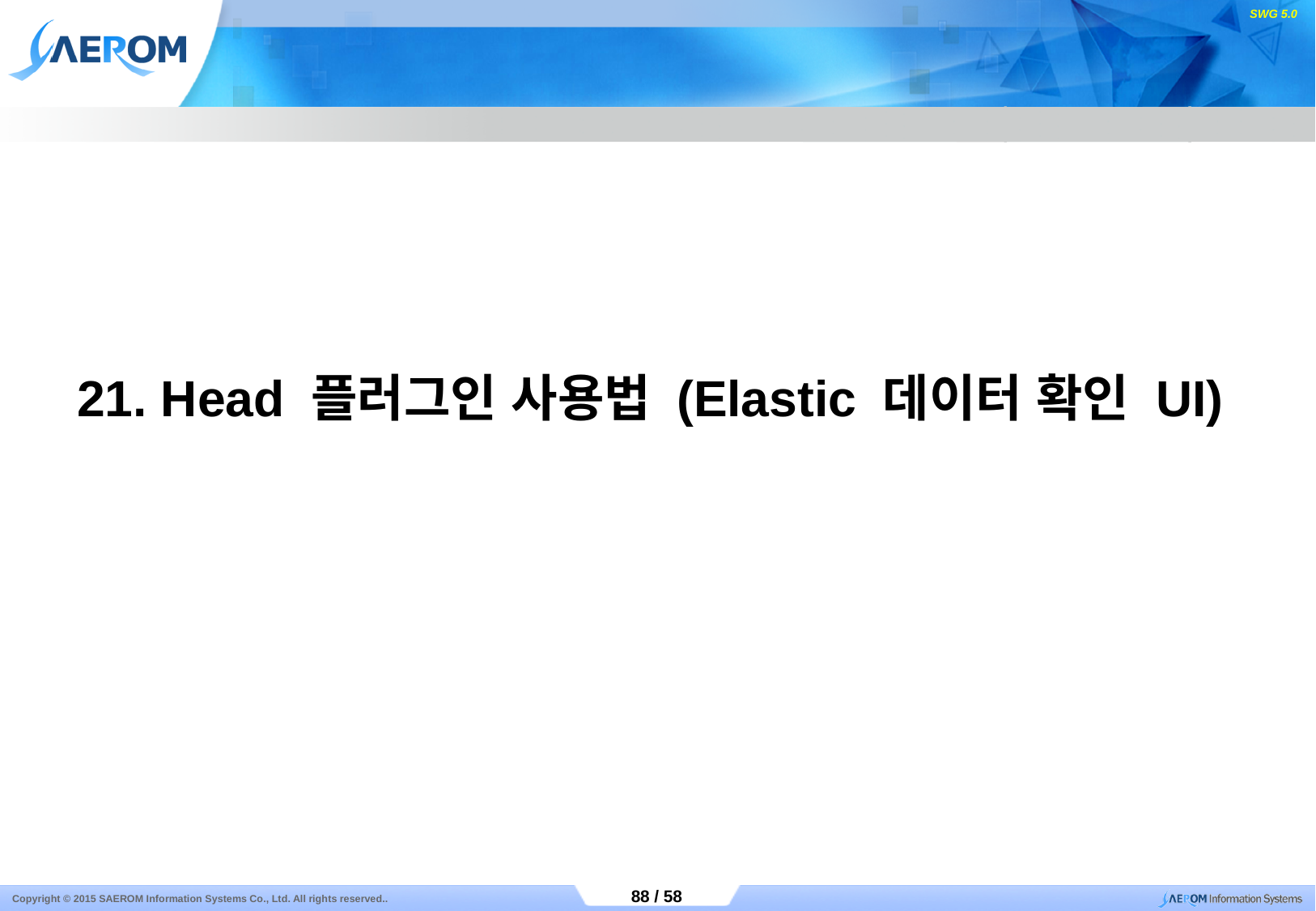

21. Head 플러그인 사용법 (Elastic 데이터 확인 UI)